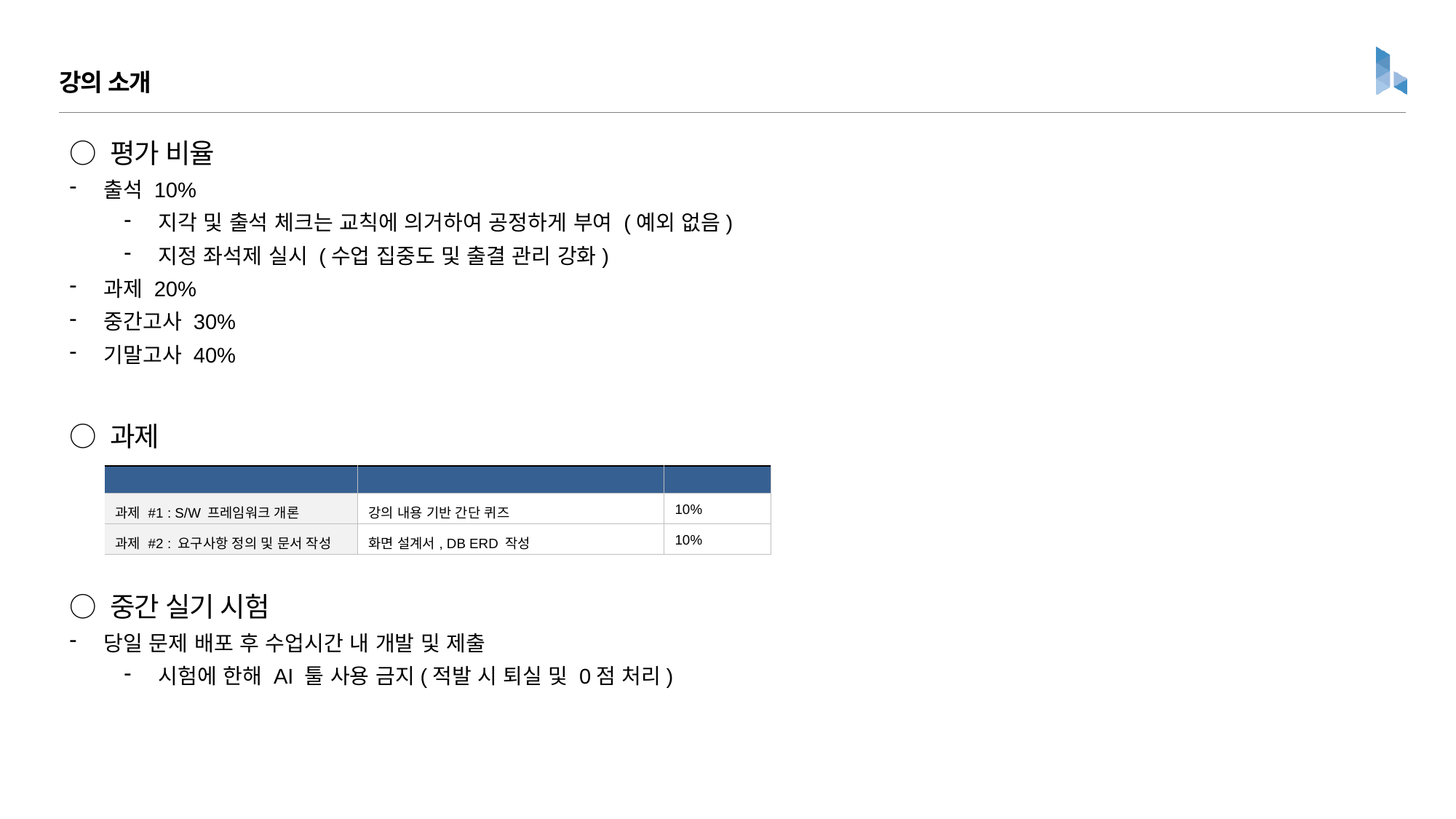

강의 소개
○ 평가 비율
출석 10%
지각 및 출석 체크는 교칙에 의거하여 공정하게 부여 (예외 없음)
지정 좌석제 실시 (수업 집중도 및 출결 관리 강화)
과제 20%
중간고사 30%
기말고사 40%

○ 과제

○ 중간 실기 시험
당일 문제 배포 후 수업시간 내 개발 및 제출
시험에 한해 AI 툴 사용 금지(적발 시 퇴실 및 0점 처리)

| 과제명 | 내용 | 비율 |
| --- | --- | --- |
| 과제 #1 : S/W 프레임워크 개론 | 강의 내용 기반 간단 퀴즈 | 10% |
| 과제 #2 : 요구사항 정의 및 문서 작성 | 화면 설계서, DB ERD 작성 | 10% |